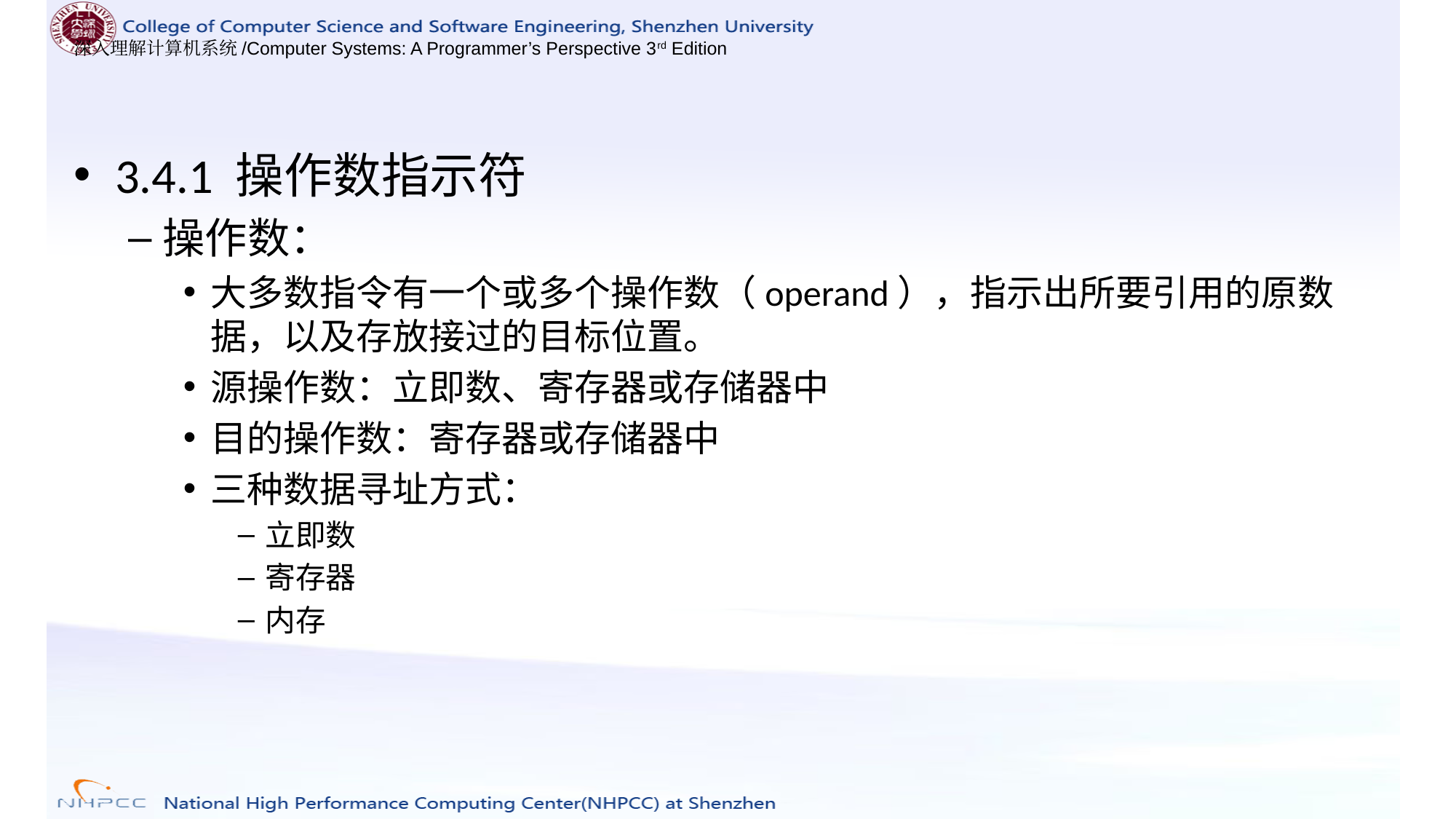

3.4.1 操作数指示符
操作数：
大多数指令有一个或多个操作数（operand），指示出所要引用的原数据，以及存放接过的目标位置。
源操作数：立即数、寄存器或存储器中
目的操作数：寄存器或存储器中
三种数据寻址方式：
立即数
寄存器
内存
18